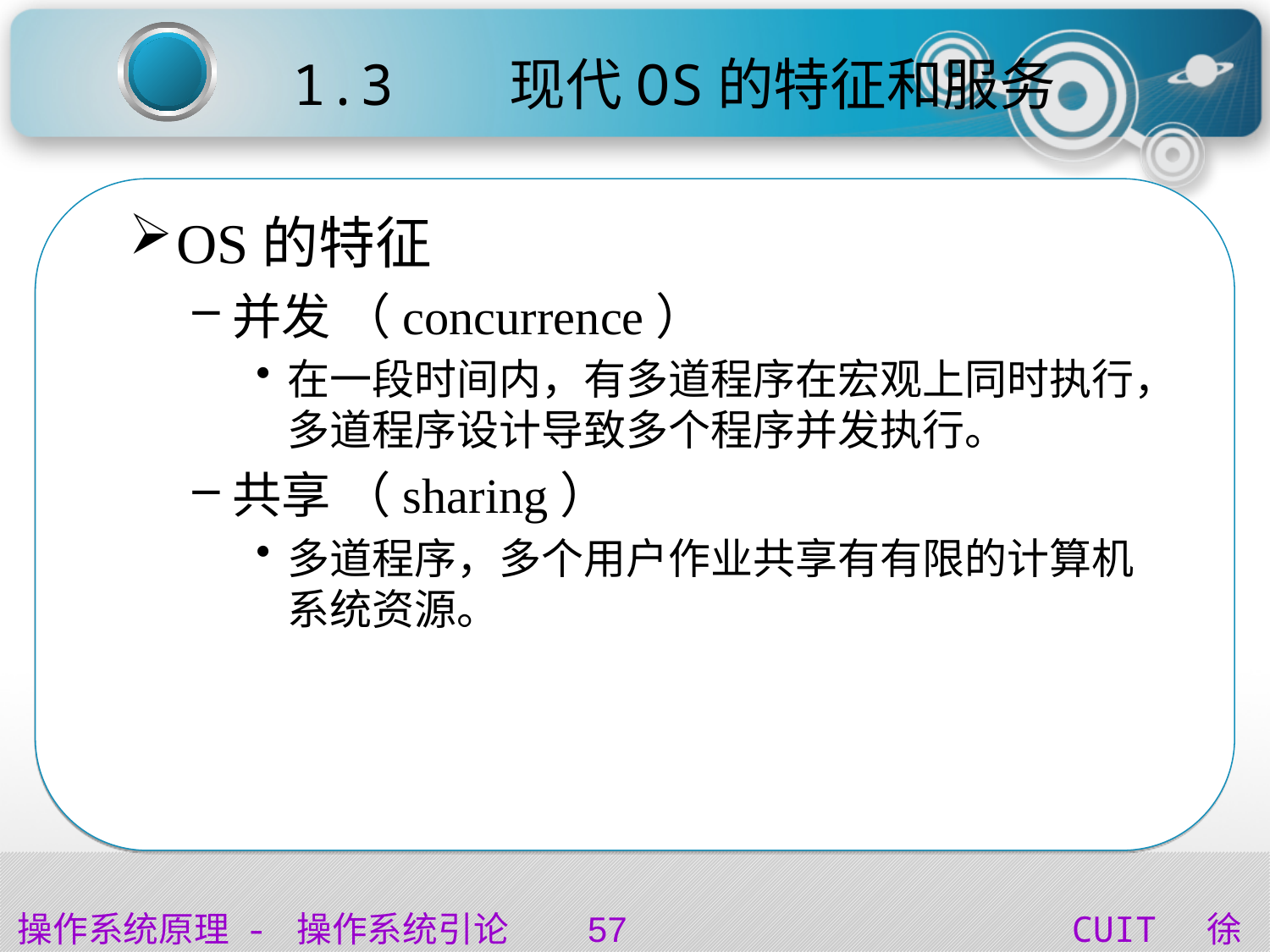

# 1.3   现代OS的特征和服务
OS的特征
并发 （concurrence）
在一段时间内，有多道程序在宏观上同时执行，多道程序设计导致多个程序并发执行。
共享 （sharing）
多道程序，多个用户作业共享有有限的计算机系统资源。